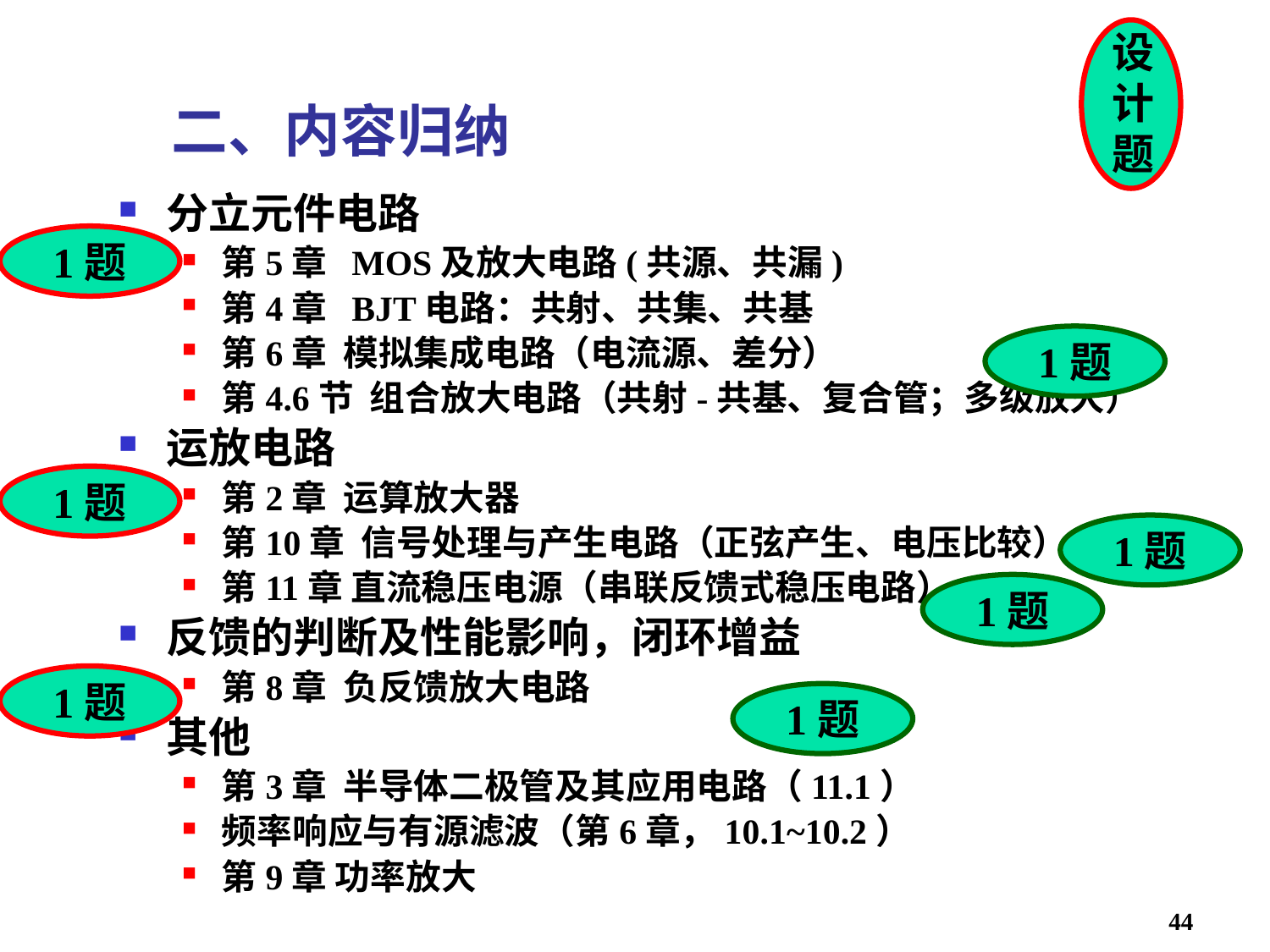

设计题
# 二、内容归纳
分立元件电路
第5章  MOS及放大电路(共源、共漏)
第4章  BJT电路：共射、共集、共基
第6章  模拟集成电路（电流源、差分）
第4.6节  组合放大电路（共射-共基、复合管；多级放大）
运放电路
第2章  运算放大器
第10章  信号处理与产生电路（正弦产生、电压比较）
第11章 直流稳压电源（串联反馈式稳压电路）
反馈的判断及性能影响，闭环增益
第8章  负反馈放大电路
其他
第3章  半导体二极管及其应用电路（11.1）
频率响应与有源滤波（第6章，10.1~10.2）
第9章 功率放大

1题

1题

1题

1题

1题

1题

1题
44